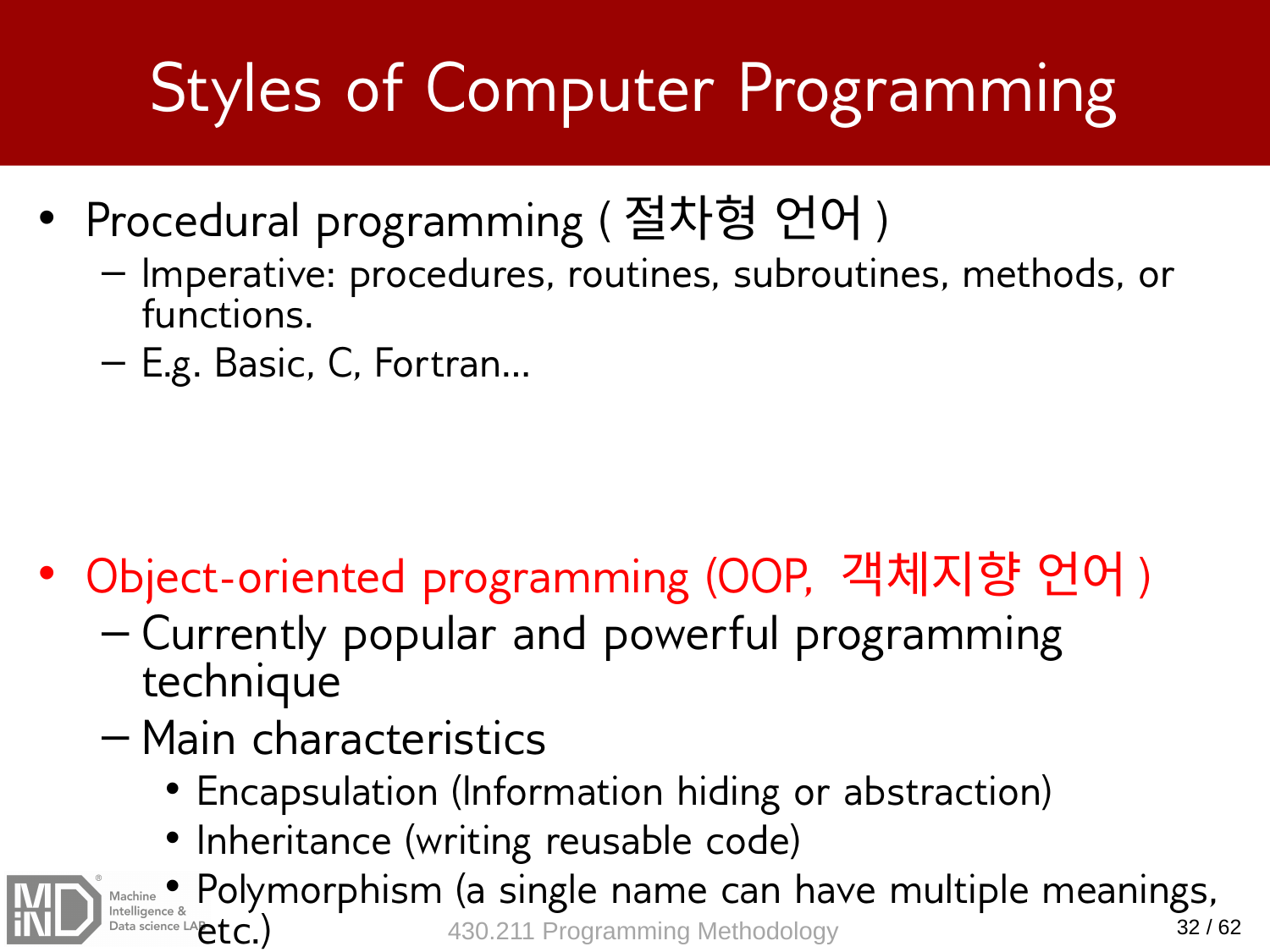

# Styles of Computer Programming
Procedural programming (절차형 언어)
Imperative: procedures, routines, subroutines, methods, or functions.
E.g. Basic, C, Fortran…

Object-oriented programming (OOP, 객체지향 언어)
Currently popular and powerful programming technique
Main characteristics
Encapsulation (Information hiding or abstraction)
Inheritance (writing reusable code)
Polymorphism (a single name can have multiple meanings, etc.)
More on these later!

32 / 62